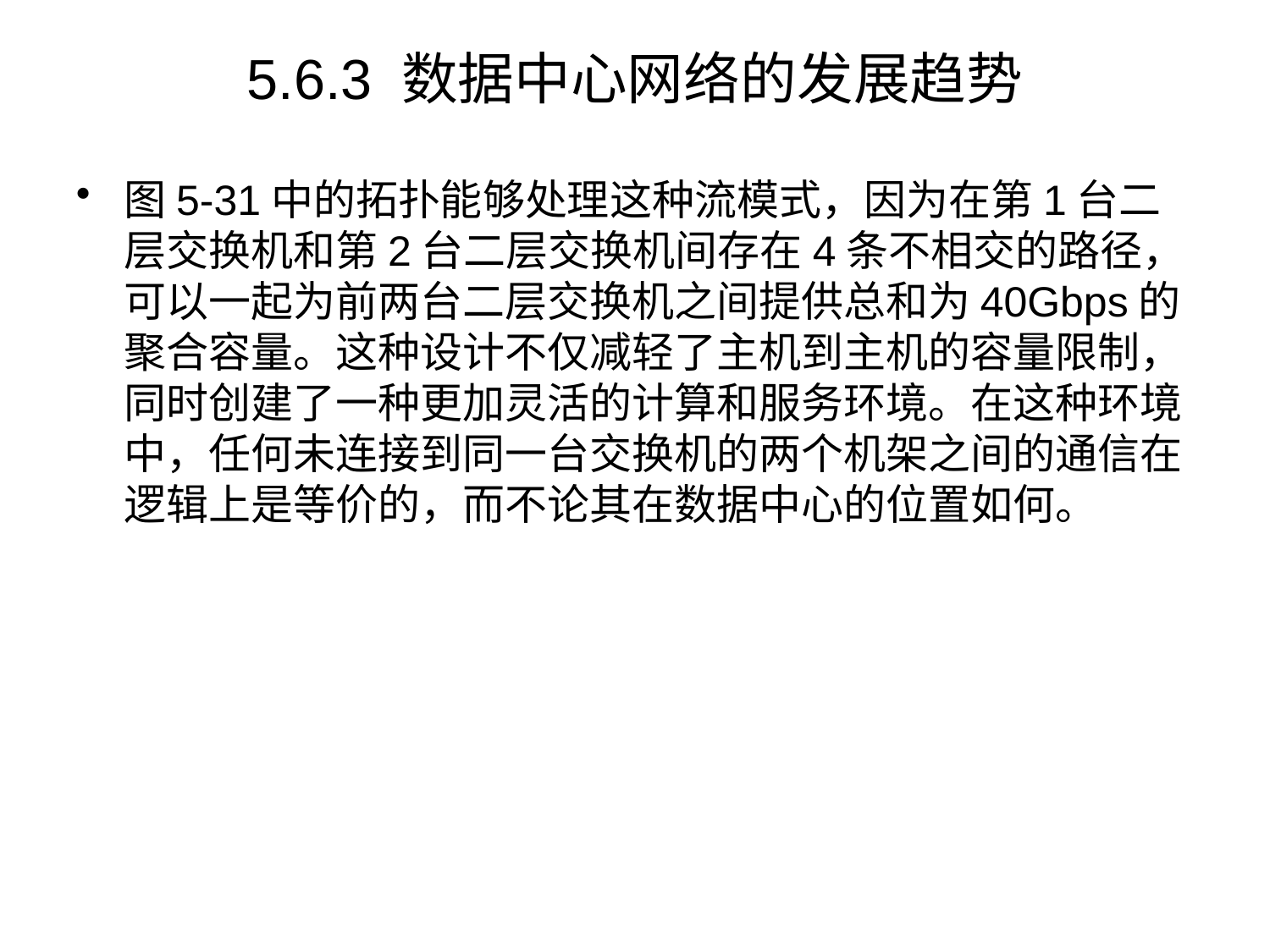

# 5.6.3 数据中心网络的发展趋势
图5-31中的拓扑能够处理这种流模式，因为在第1台二层交换机和第2台二层交换机间存在4条不相交的路径， 可以一起为前两台二层交换机之间提供总和为40Gbps的聚合容量。这种设计不仅减轻了主机到主机的容量限制，同时创建了一种更加灵活的计算和服务环境。在这种环境中，任何未连接到同一台交换机的两个机架之间的通信在逻辑上是等价的，而不论其在数据中心的位置如何。